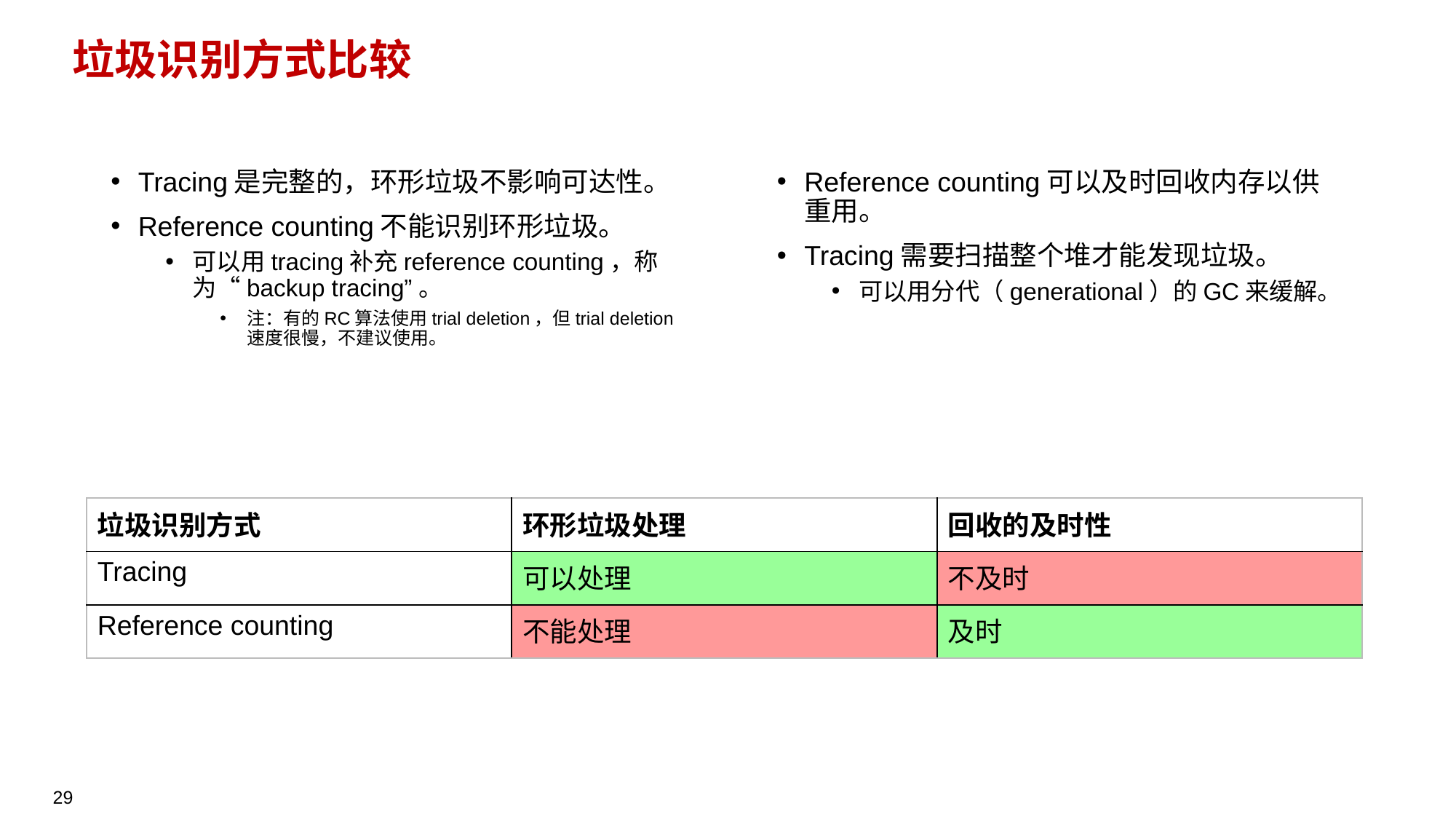

# 垃圾识别方式比较
Tracing是完整的，环形垃圾不影响可达性。
Reference counting不能识别环形垃圾。
可以用tracing补充reference counting，称为“backup tracing”。
注：有的RC算法使用trial deletion，但trial deletion速度很慢，不建议使用。
Reference counting可以及时回收内存以供重用。
Tracing需要扫描整个堆才能发现垃圾。
可以用分代（generational）的GC来缓解。

| 垃圾识别方式 | 环形垃圾处理 | 回收的及时性 |
| --- | --- | --- |
| Tracing | 可以处理 | 不及时 |
| Reference counting | 不能处理 | 及时 |